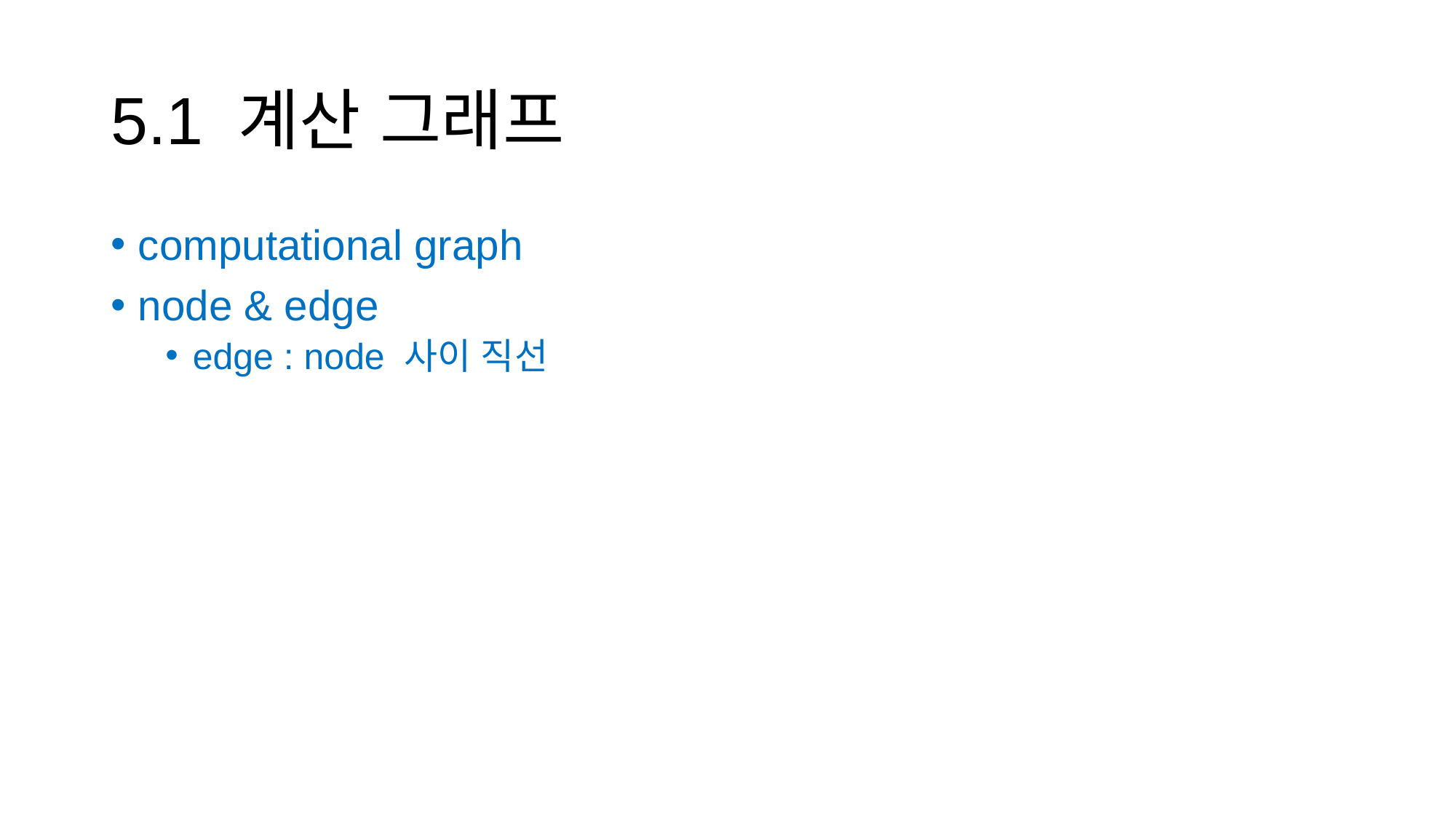

# 5.1 계산 그래프
computational graph
node & edge
edge : node 사이 직선